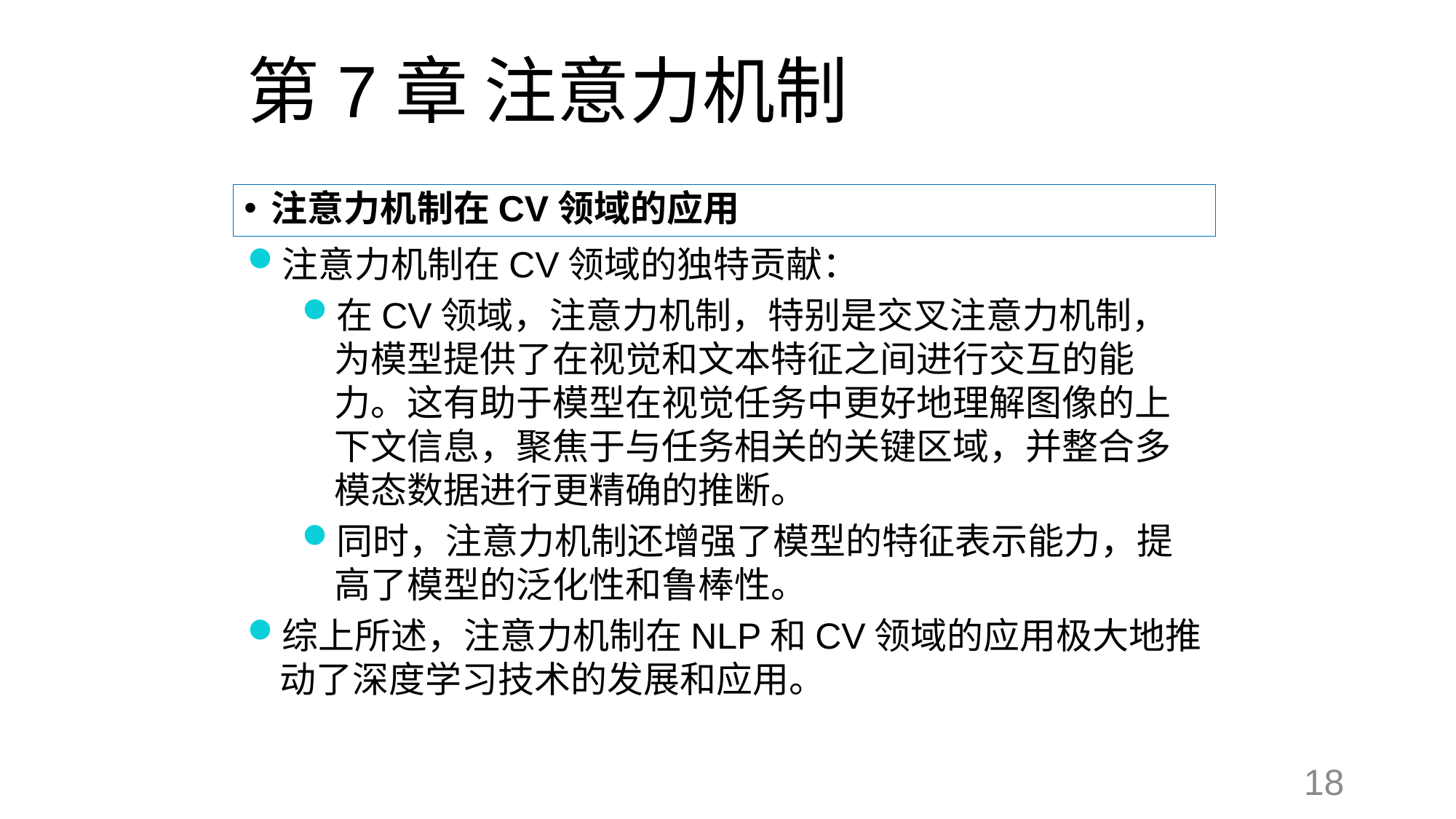

# 第7章 注意力机制
注意力机制在CV领域的应用
注意力机制在CV领域的独特贡献：
在CV领域，注意力机制，特别是交叉注意力机制，为模型提供了在视觉和文本特征之间进行交互的能力。这有助于模型在视觉任务中更好地理解图像的上下文信息，聚焦于与任务相关的关键区域，并整合多模态数据进行更精确的推断。
同时，注意力机制还增强了模型的特征表示能力，提高了模型的泛化性和鲁棒性。
综上所述，注意力机制在NLP和CV领域的应用极大地推动了深度学习技术的发展和应用。

18